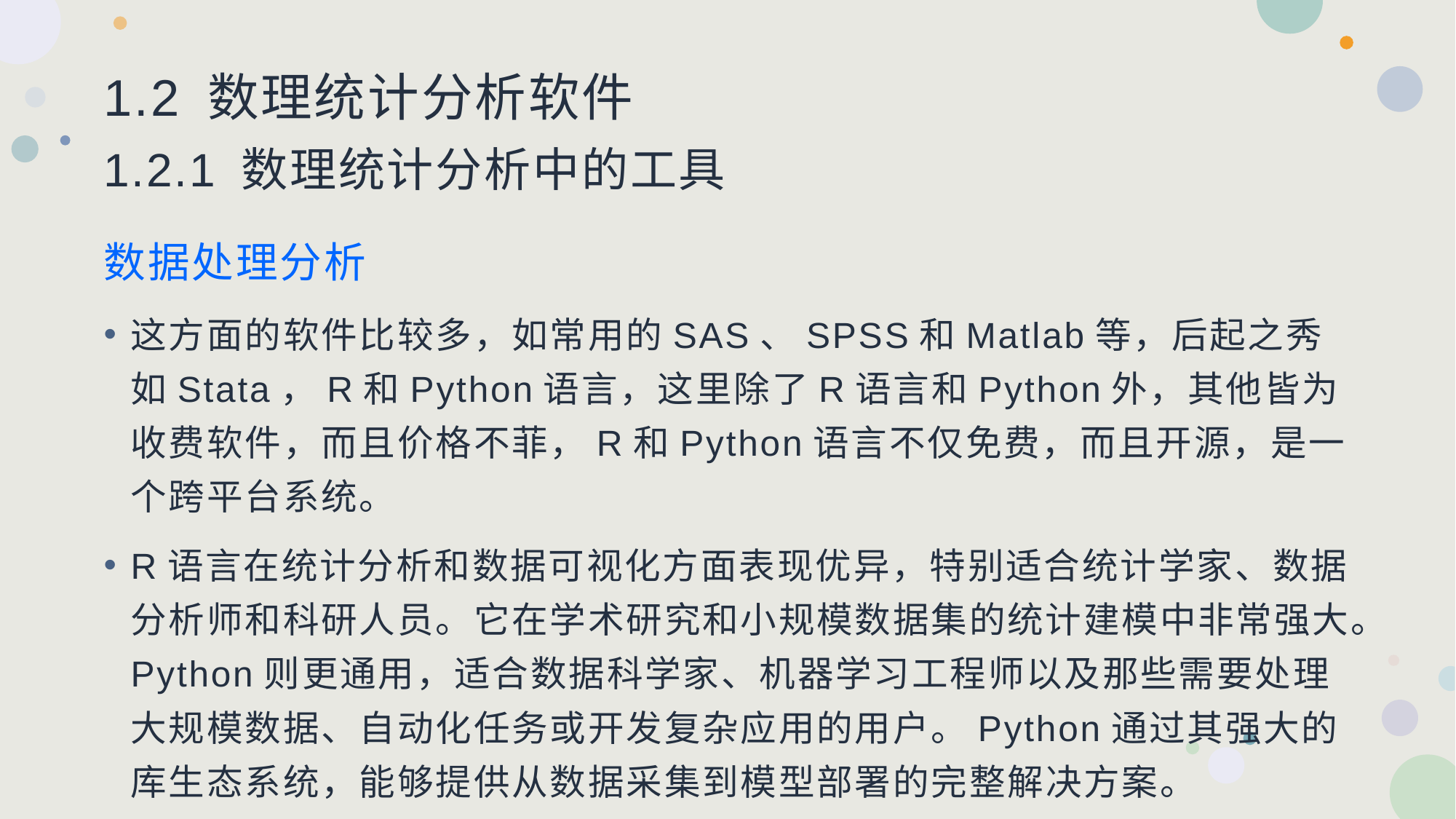

# 1.2 数理统计分析软件 1.2.1 数理统计分析中的工具
数据处理分析
这方面的软件比较多，如常用的SAS、SPSS和Matlab等，后起之秀如Stata，R和Python语言，这里除了R语言和Python外，其他皆为收费软件，而且价格不菲，R和Python语言不仅免费，而且开源，是一个跨平台系统。
R语言在统计分析和数据可视化方面表现优异，特别适合统计学家、数据分析师和科研人员。它在学术研究和小规模数据集的统计建模中非常强大。Python则更通用，适合数据科学家、机器学习工程师以及那些需要处理大规模数据、自动化任务或开发复杂应用的用户。Python通过其强大的库生态系统，能够提供从数据采集到模型部署的完整解决方案。